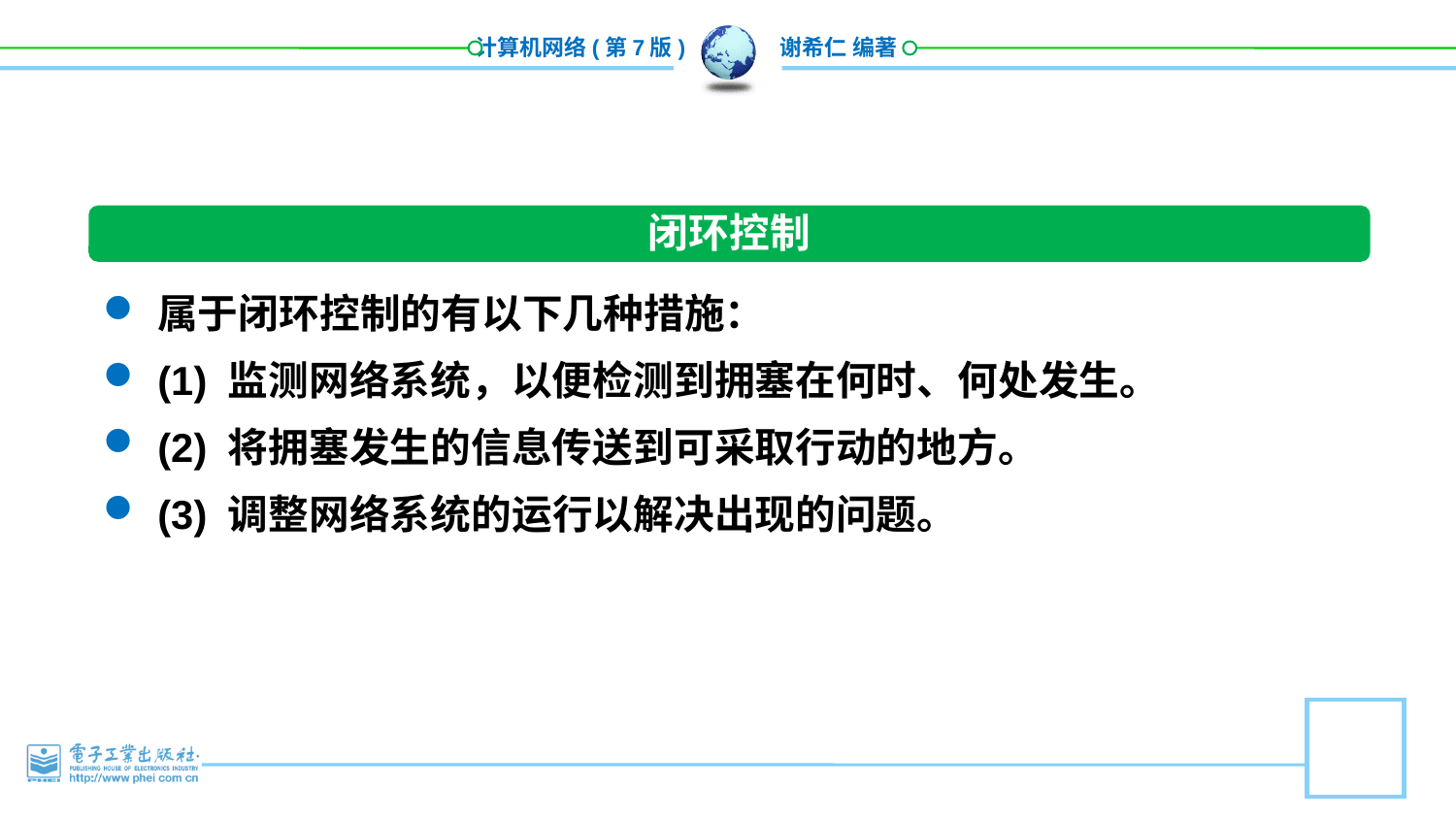

闭环控制

属于闭环控制的有以下几种措施：
(1) 监测网络系统，以便检测到拥塞在何时、何处发生。
(2) 将拥塞发生的信息传送到可采取行动的地方。
(3) 调整网络系统的运行以解决出现的问题。